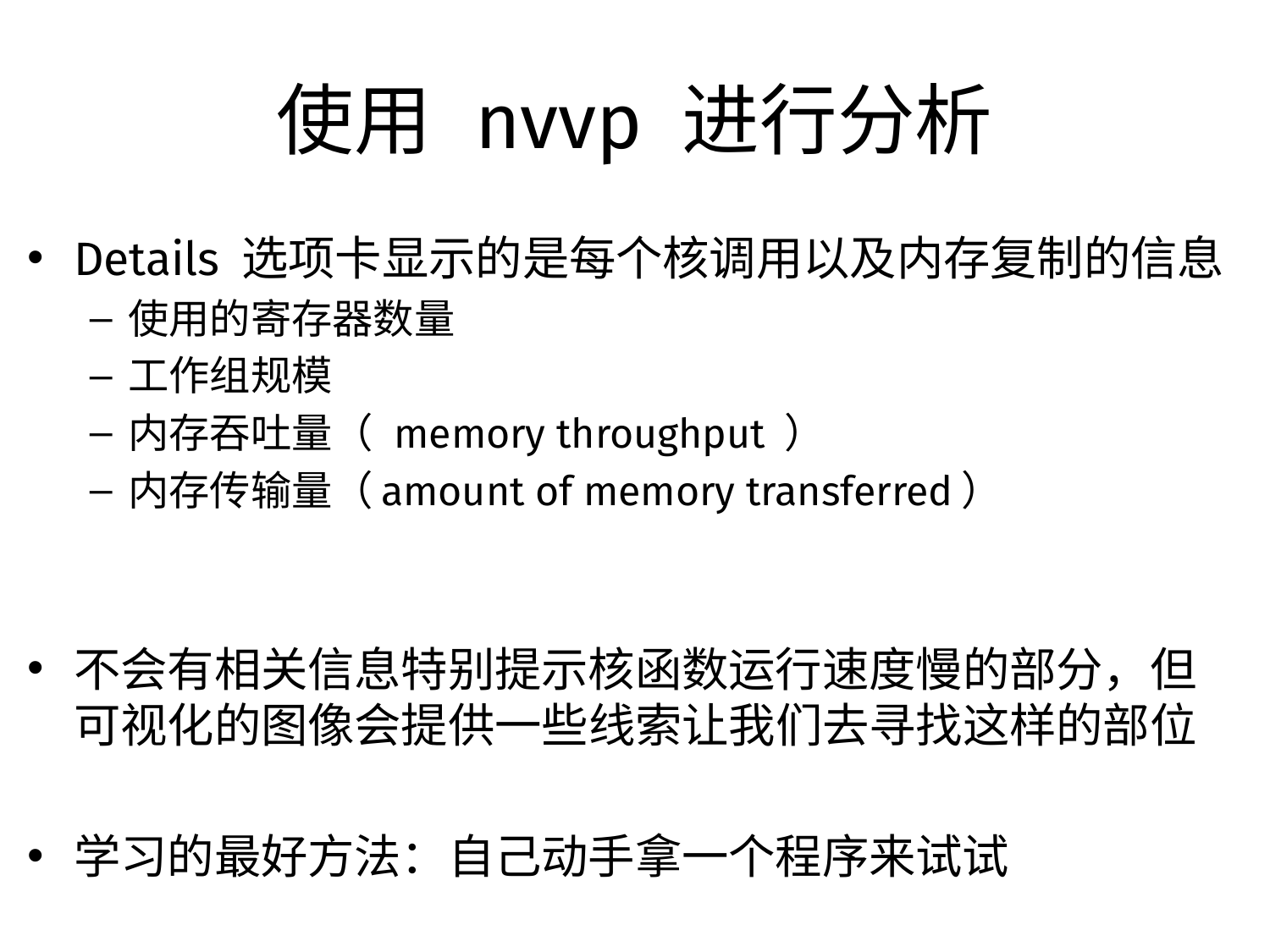

使用 nvvp 进行分析
Details 选项卡显示的是每个核调用以及内存复制的信息
使用的寄存器数量
工作组规模
内存吞吐量（ memory throughput ）
内存传输量（amount of memory transferred）

不会有相关信息特别提示核函数运行速度慢的部分，但可视化的图像会提供一些线索让我们去寻找这样的部位

学习的最好方法：自己动手拿一个程序来试试